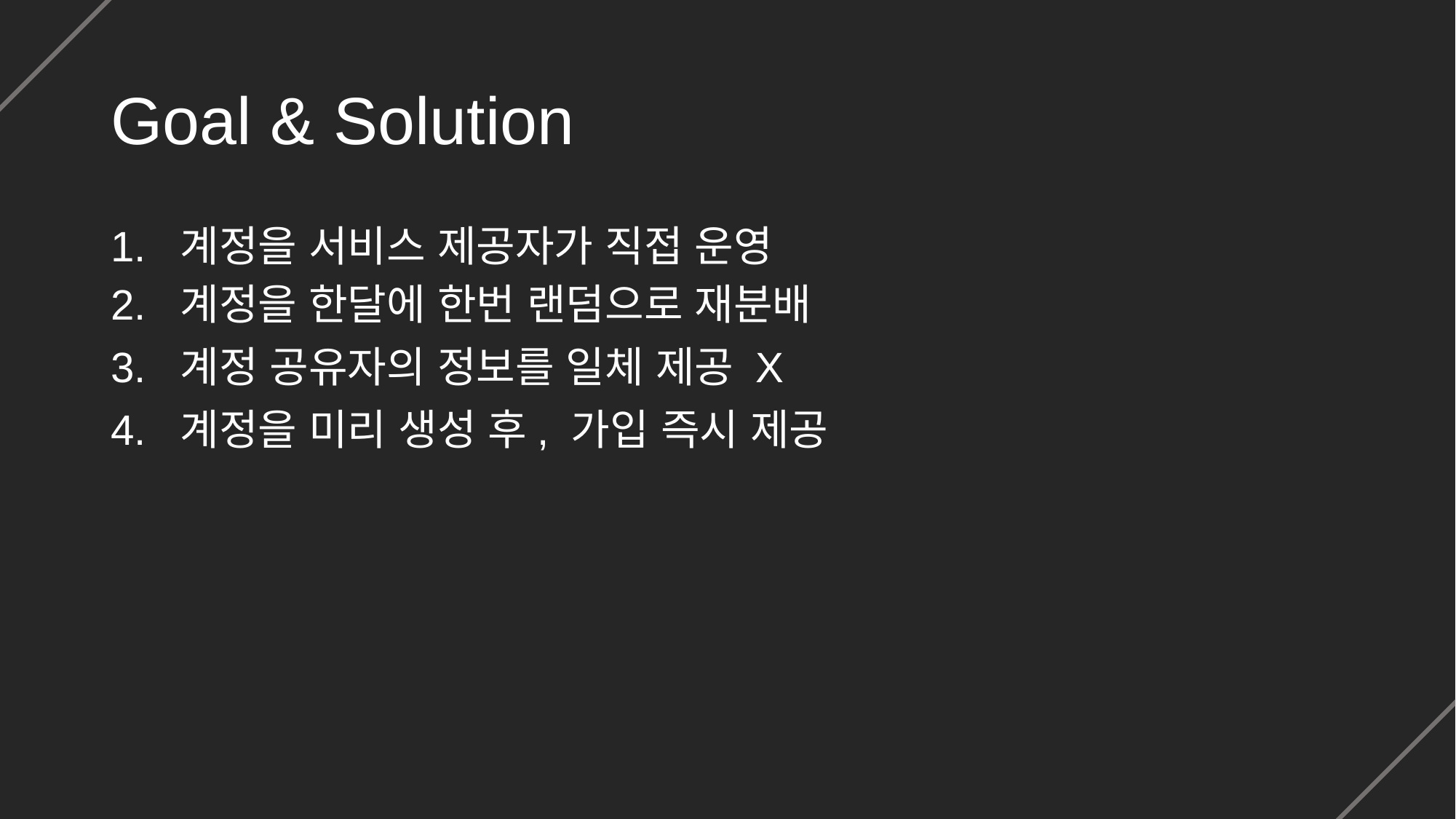

# Goal & Solution
1.  계정을 서비스 제공자가 직접 운영
계정을 공유할 때, 호스트의 먹튀 방지
계정을 공유하면서도, 개인 정보 노출은 방지
사용자들 간에 불필요한 연락이나 절차를 최소화
가입 후 바로 계정 사용이 가능
2.  계정을 한달에 한번 랜덤으로 재분배
3.  계정 공유자의 정보를 일체 제공 X
4.  계정을 미리 생성 후, 가입 즉시 제공